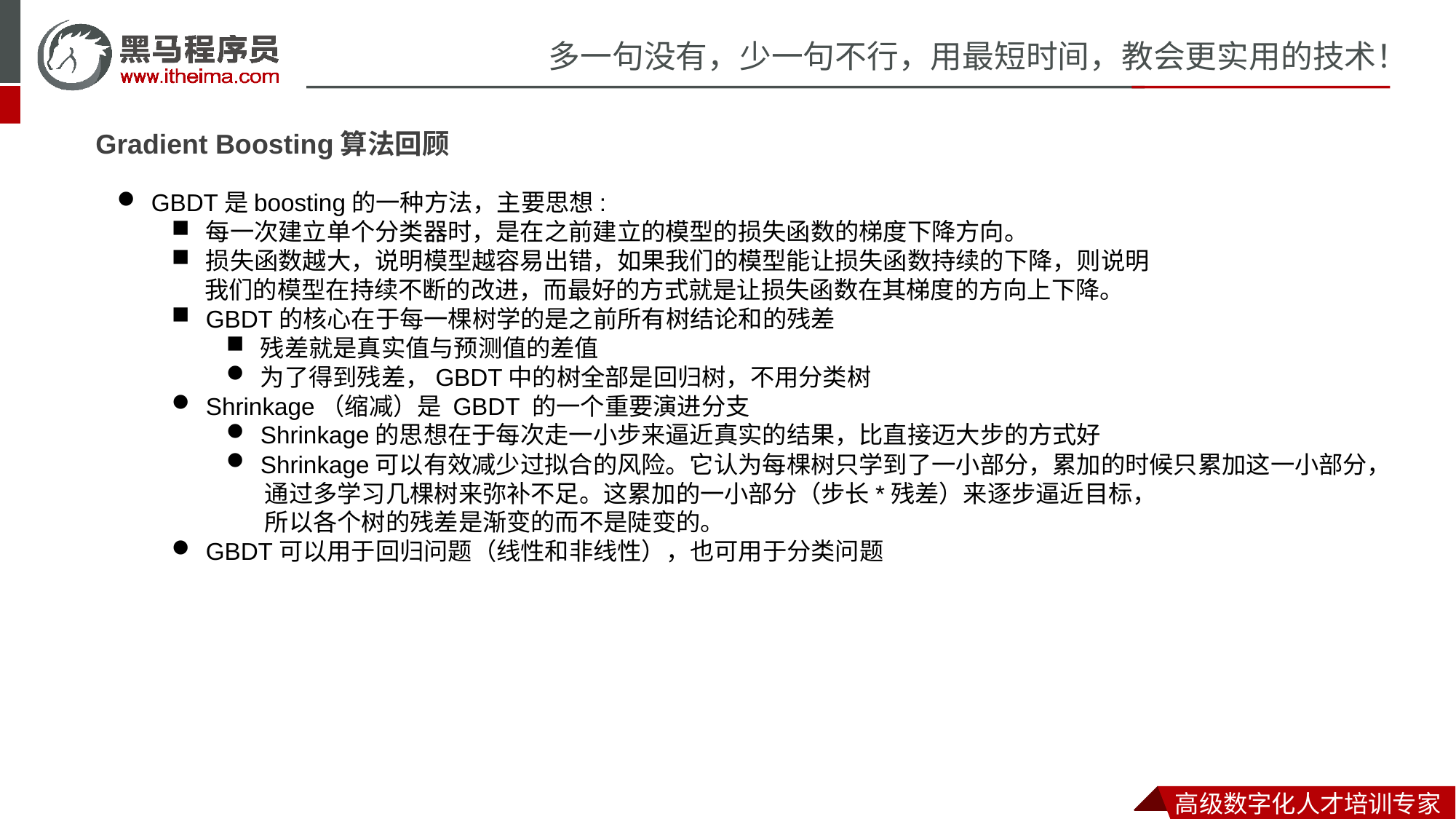

Gradient Boosting算法回顾
GBDT是boosting的一种方法，主要思想:
每一次建立单个分类器时，是在之前建立的模型的损失函数的梯度下降方向。
损失函数越大，说明模型越容易出错，如果我们的模型能让损失函数持续的下降，则说明
     我们的模型在持续不断的改进，而最好的方式就是让损失函数在其梯度的方向上下降。
GBDT的核心在于每一棵树学的是之前所有树结论和的残差
残差就是真实值与预测值的差值
为了得到残差，GBDT中的树全部是回归树，不用分类树
Shrinkage（缩减）是 GBDT 的一个重要演进分支
Shrinkage的思想在于每次走一小步来逼近真实的结果，比直接迈大步的方式好
Shrinkage可以有效减少过拟合的风险。它认为每棵树只学到了一小部分，累加的时候只累加这一小部分，
      通过多学习几棵树来弥补不足。这累加的一小部分（步长*残差）来逐步逼近目标，
      所以各个树的残差是渐变的而不是陡变的。
GBDT可以用于回归问题（线性和非线性），也可用于分类问题